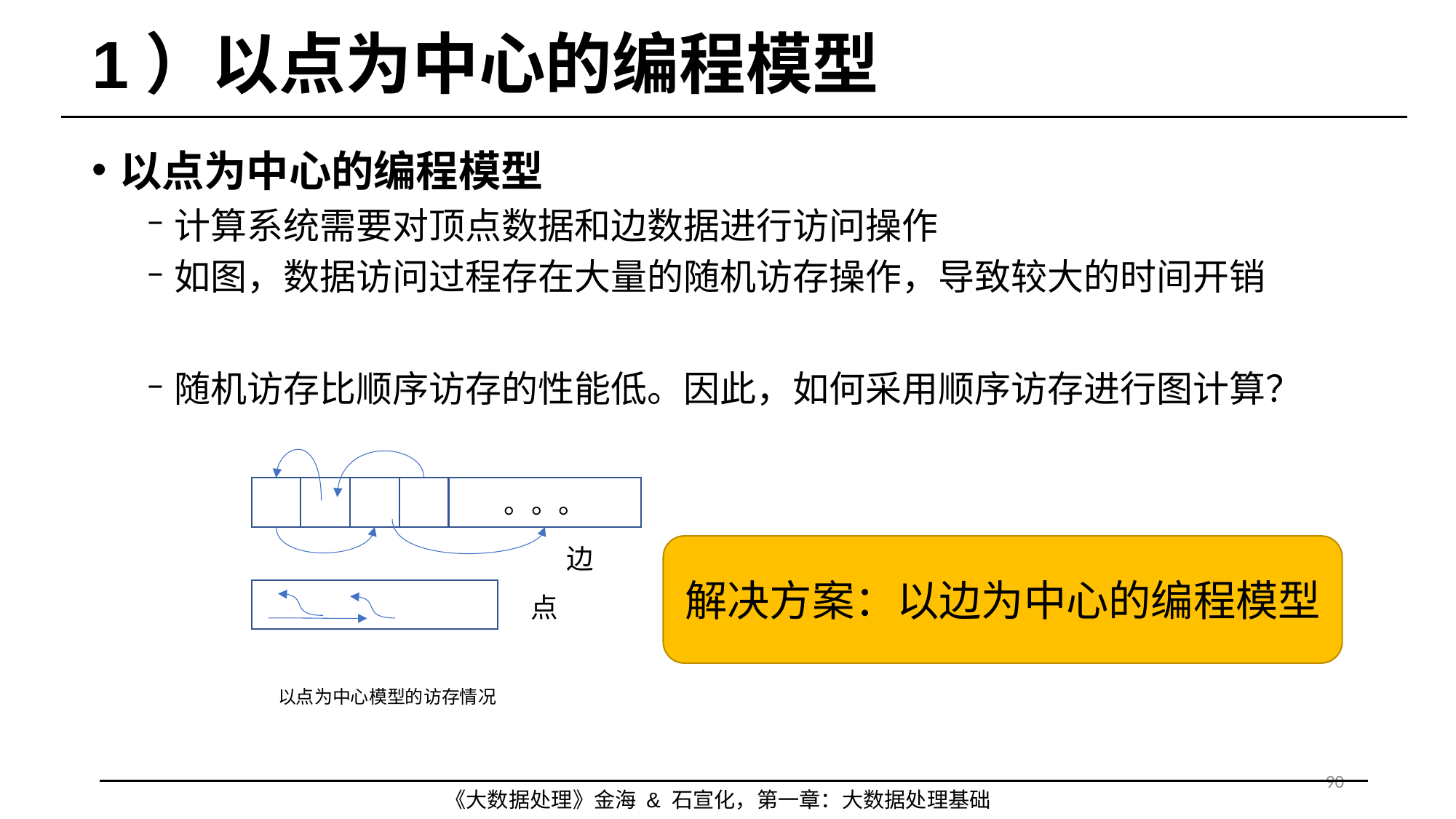

# 1）以点为中心的编程模型
以点为中心的编程模型
计算系统需要对顶点数据和边数据进行访问操作
如图，数据访问过程存在大量的随机访存操作，导致较大的时间开销

随机访存比顺序访存的性能低。因此，如何采用顺序访存进行图计算？

。。。
边
解决方案：以边为中心的编程模型

点
以点为中心模型的访存情况
90